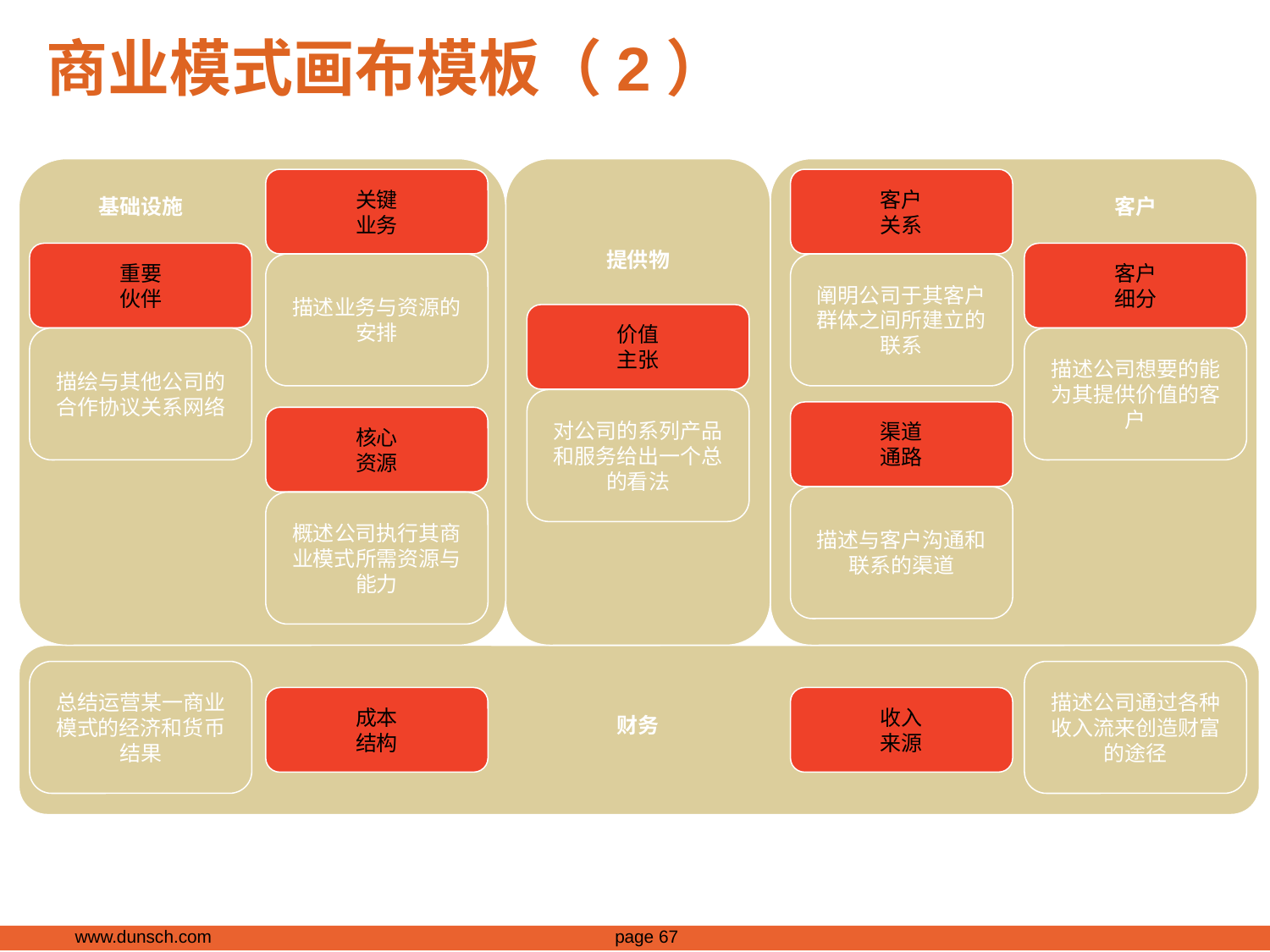

商业模式画布模板（2）

关键
业务
客户
关系
基础设施
客户
提供物
重要
伙伴
客户
细分
描述业务与资源的安排
阐明公司于其客户群体之间所建立的联系
价值
主张
描绘与其他公司的合作协议关系网络
描述公司想要的能为其提供价值的客户
对公司的系列产品和服务给出一个总的看法
渠道
通路
核心
资源
描述与客户沟通和联系的渠道
概述公司执行其商业模式所需资源与能力

总结运营某一商业模式的经济和货币结果
描述公司通过各种收入流来创造财富的途径
成本
结构
收入
来源
财务